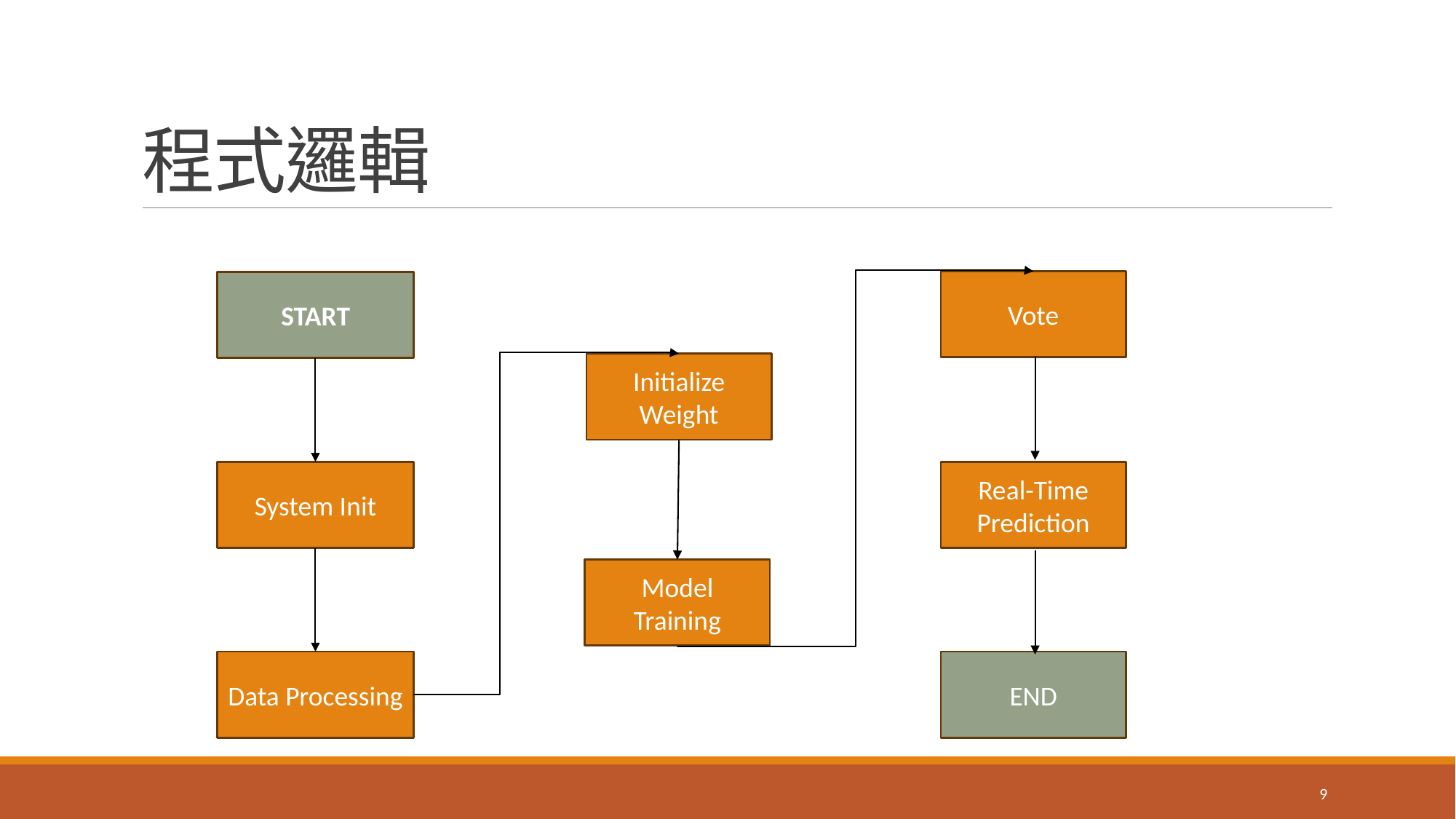

# 程式邏輯
Vote
START
Initialize Weight
Real-Time Prediction
System Init
Model Training
Data Processing
END
9